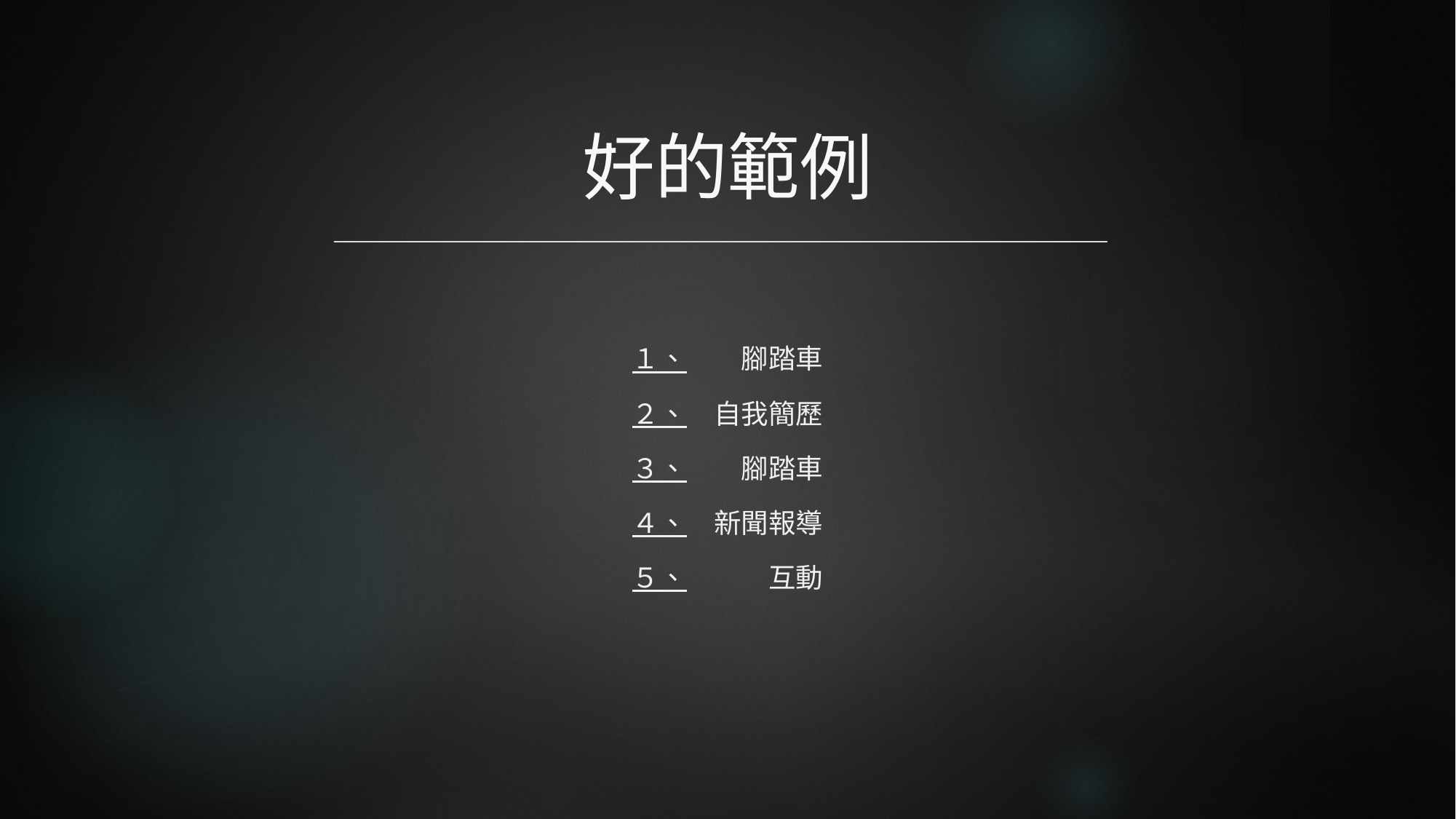

# 好的範例
１、　　腳踏車
２、　自我簡歷
３、　　腳踏車
４、　新聞報導
５、　　　互動